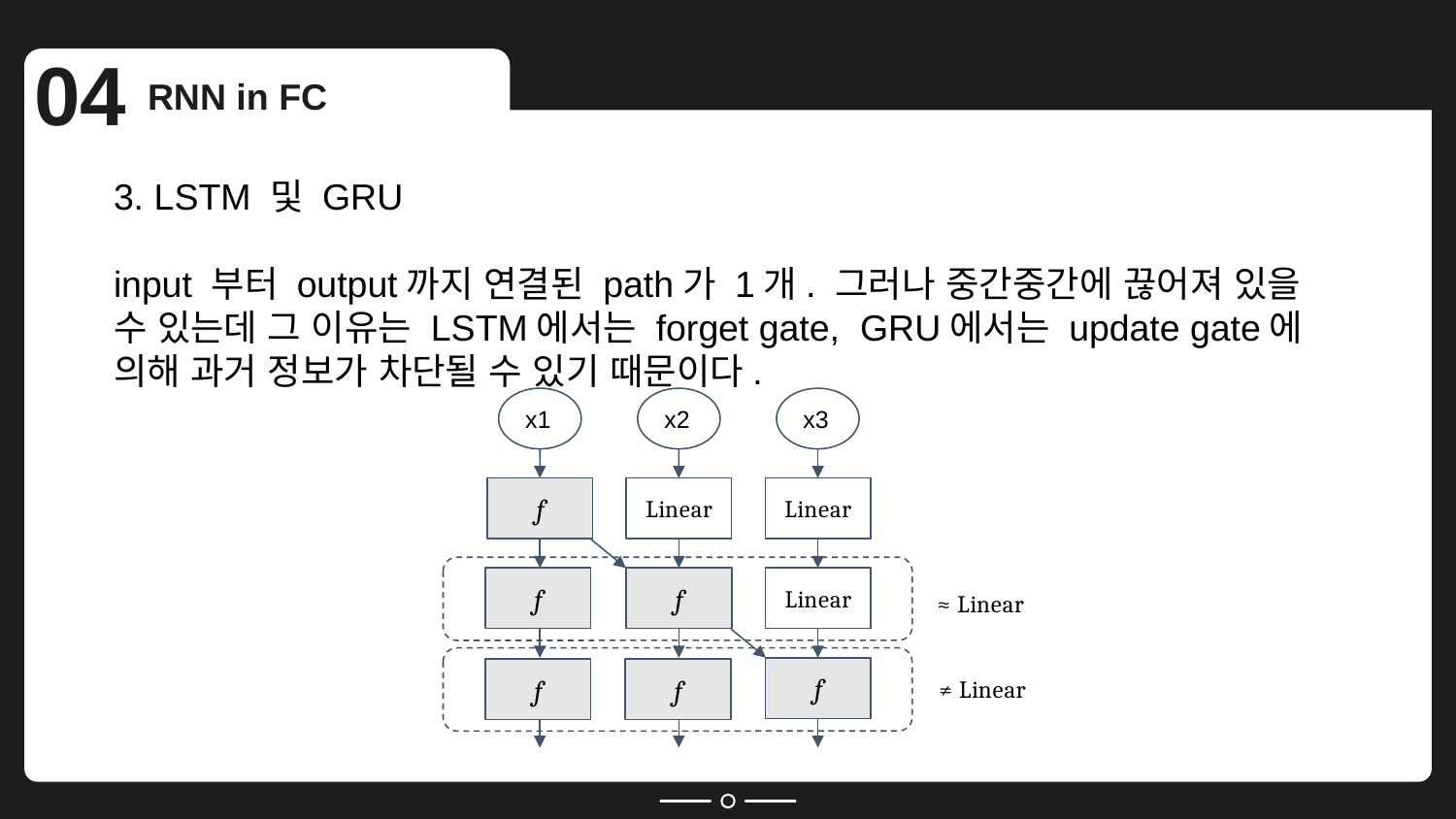

04
RNN in FC
3. LSTM 및 GRU

input 부터 output까지 연결된 path가 1개. 그러나 중간중간에 끊어져 있을 수 있는데 그 이유는 LSTM에서는 forget gate,  GRU에서는 update gate에 의해 과거 정보가 차단될 수 있기 때문이다.
x2
Linear
x3
Linear
x1
f

f
Linear
f
≈ Linear

≠ Linear
f
f
f